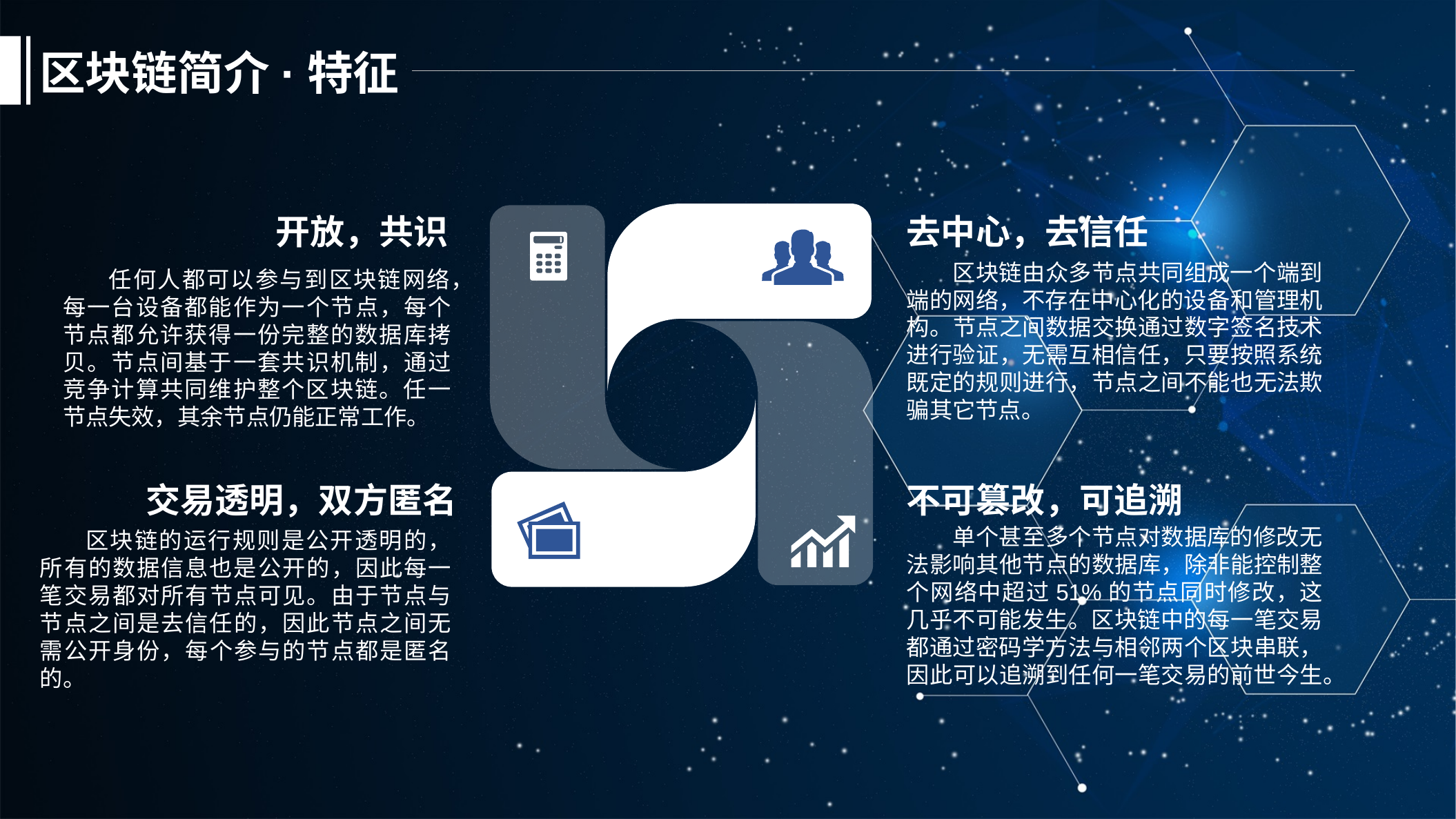

区块链简介·特征

开放，共识
任何人都可以参与到区块链网络，每一台设备都能作为一个节点，每个节点都允许获得一份完整的数据库拷贝。节点间基于一套共识机制，通过竞争计算共同维护整个区块链。任一节点失效，其余节点仍能正常工作。

去中心，去信任
区块链由众多节点共同组成一个端到端的网络，不存在中心化的设备和管理机构。节点之间数据交换通过数字签名技术进行验证，无需互相信任，只要按照系统既定的规则进行，节点之间不能也无法欺骗其它节点。

交易透明，双方匿名
区块链的运行规则是公开透明的，所有的数据信息也是公开的，因此每一笔交易都对所有节点可见。由于节点与节点之间是去信任的，因此节点之间无需公开身份，每个参与的节点都是匿名的。
不可篡改，可追溯
单个甚至多个节点对数据库的修改无法影响其他节点的数据库，除非能控制整个网络中超过51%的节点同时修改，这几乎不可能发生。区块链中的每一笔交易都通过密码学方法与相邻两个区块串联，因此可以追溯到任何一笔交易的前世今生。